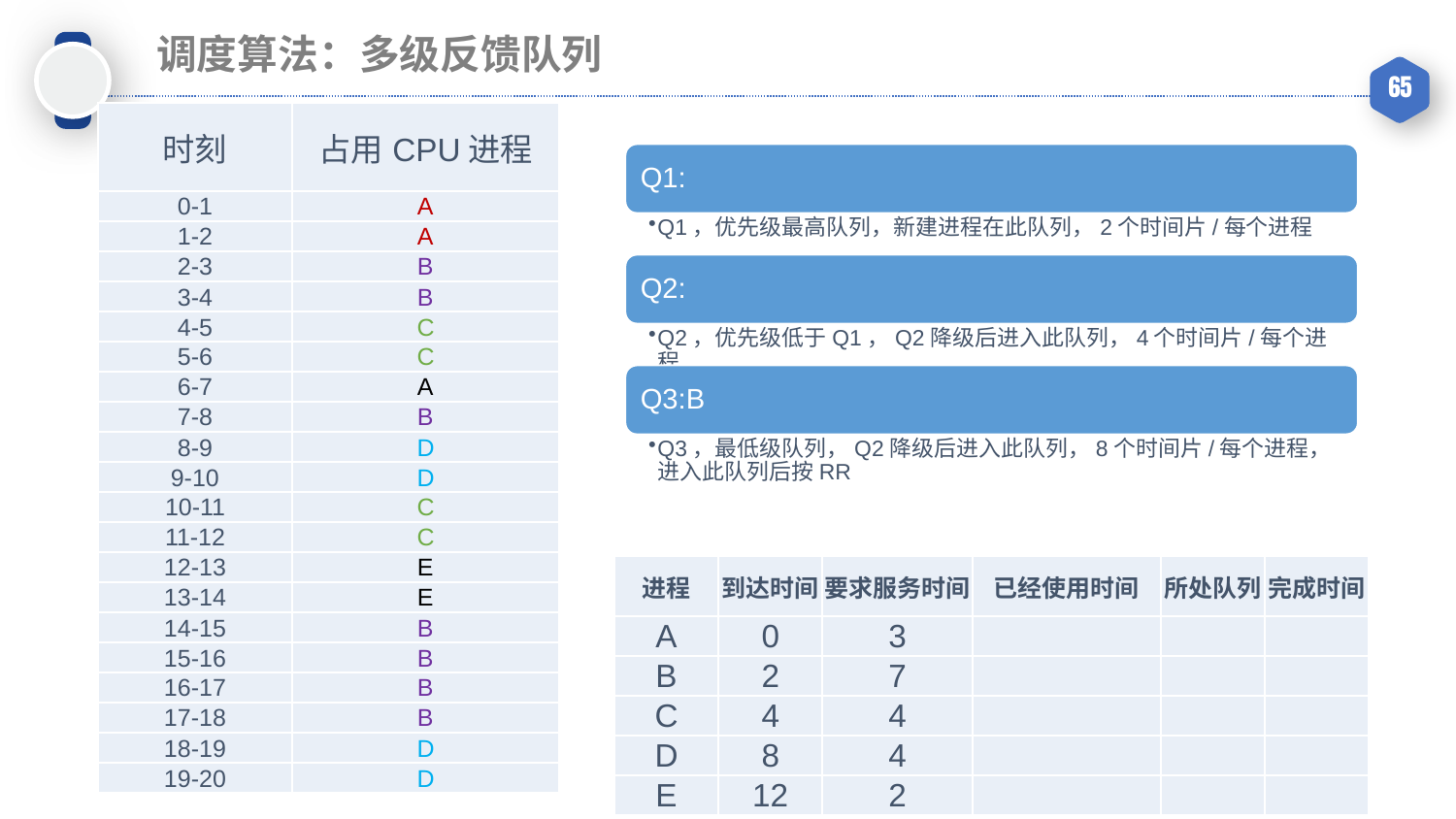

调度算法：多级反馈队列
| 时刻 | 占用CPU进程 |
| --- | --- |
| 0-1 | A |
| 1-2 | A |
| 2-3 | B |
| 3-4 | B |
| 4-5 | C |
| 5-6 | C |
| 6-7 | A |
| 7-8 | B |
| 8-9 | D |
| 9-10 | D |
| 10-11 | C |
| 11-12 | C |
| 12-13 | E |
| 13-14 | E |
| 14-15 | B |
| 15-16 | B |
| 16-17 | B |
| 17-18 | B |
| 18-19 | D |
| 19-20 | D |
Q1:
Q1，优先级最高队列，新建进程在此队列，2个时间片/每个进程
Q2:
Q2，优先级低于Q1，Q2降级后进入此队列，4个时间片/每个进程
Q3:B
Q3，最低级队列，Q2降级后进入此队列，8个时间片/每个进程，进入此队列后按RR
| 进程 | 到达时间 | 要求服务时间 | 已经使用时间 | 所处队列 | 完成时间 |
| --- | --- | --- | --- | --- | --- |
| A | 0 | 3 |  |  |  |
| B | 2 | 7 |  |  |  |
| C | 4 | 4 |  |  |  |
| D | 8 | 4 |  |  |  |
| E | 12 | 2 |  |  |  |